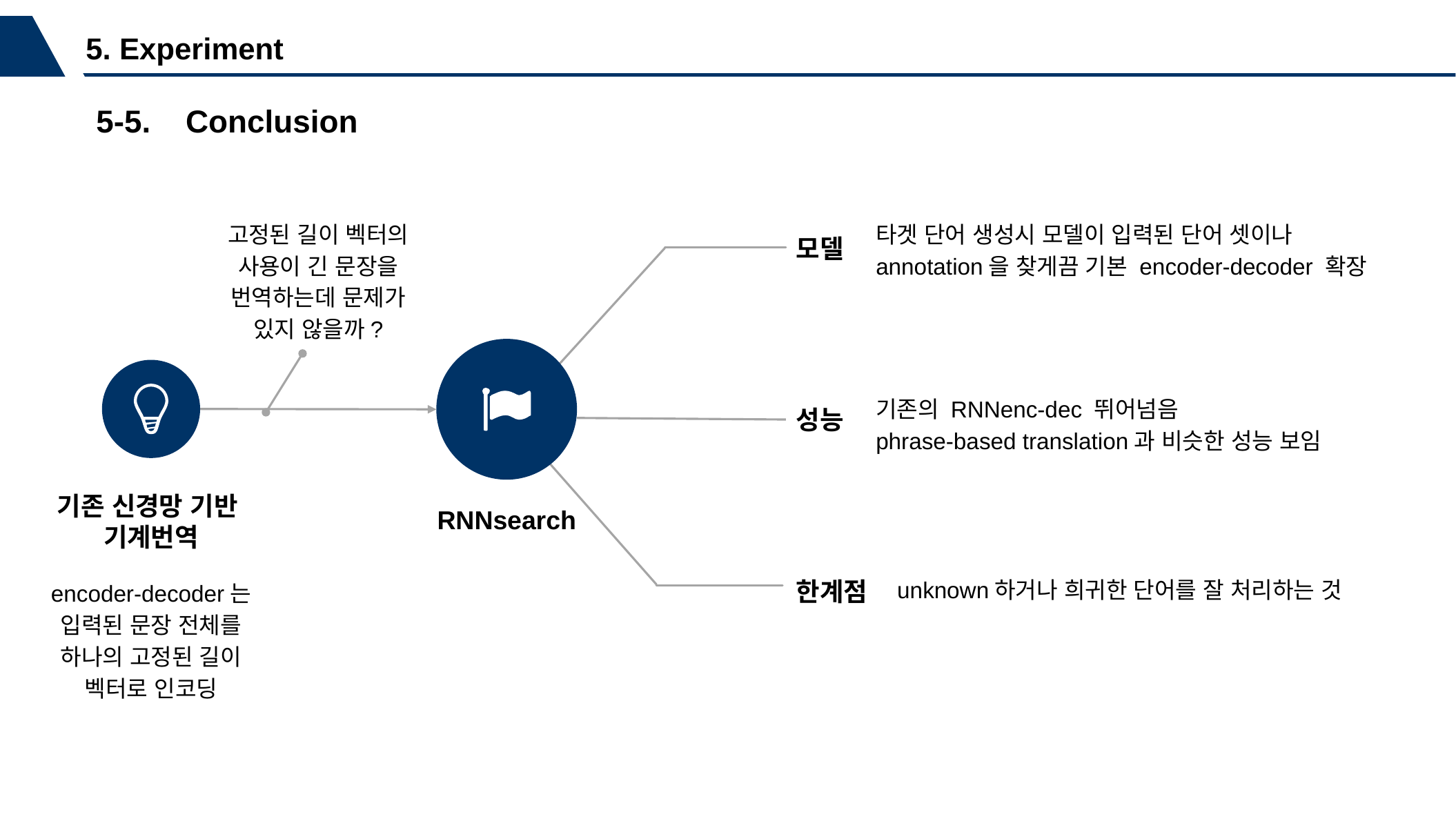

5. Experiment

5-5.    Conclusion
고정된 길이 벡터의 사용이 긴 문장을 번역하는데 문제가 있지 않을까?
타겟 단어 생성시 모델이 입력된 단어 셋이나 annotation을 찾게끔 기본 encoder-decoder 확장
모델

기존의 RNNenc-dec 뛰어넘음
phrase-based translation과 비슷한 성능 보임
성능
기존 신경망 기반
기계번역
RNNsearch
encoder-decoder는 입력된 문장 전체를 하나의 고정된 길이 벡터로 인코딩
한계점
unknown하거나 희귀한 단어를 잘 처리하는 것